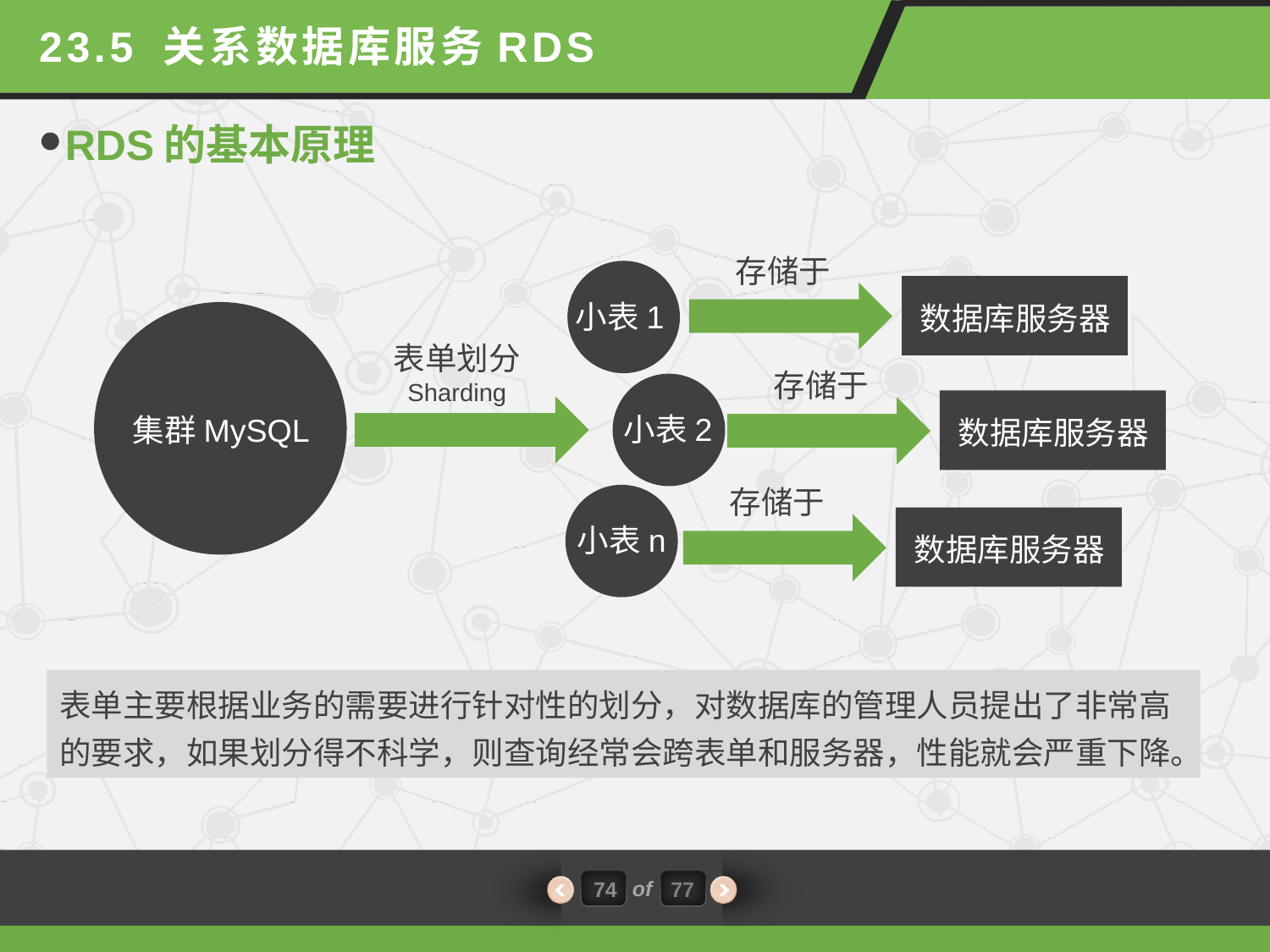

23.5 关系数据库服务RDS
RDS的基本原理

存储于

小表1

数据库服务器

表单划分
Sharding
存储于

小表2

集群MySQL
数据库服务器
存储于

小表n

数据库服务器
表单主要根据业务的需要进行针对性的划分，对数据库的管理人员提出了非常高的要求，如果划分得不科学，则查询经常会跨表单和服务器，性能就会严重下降。
74